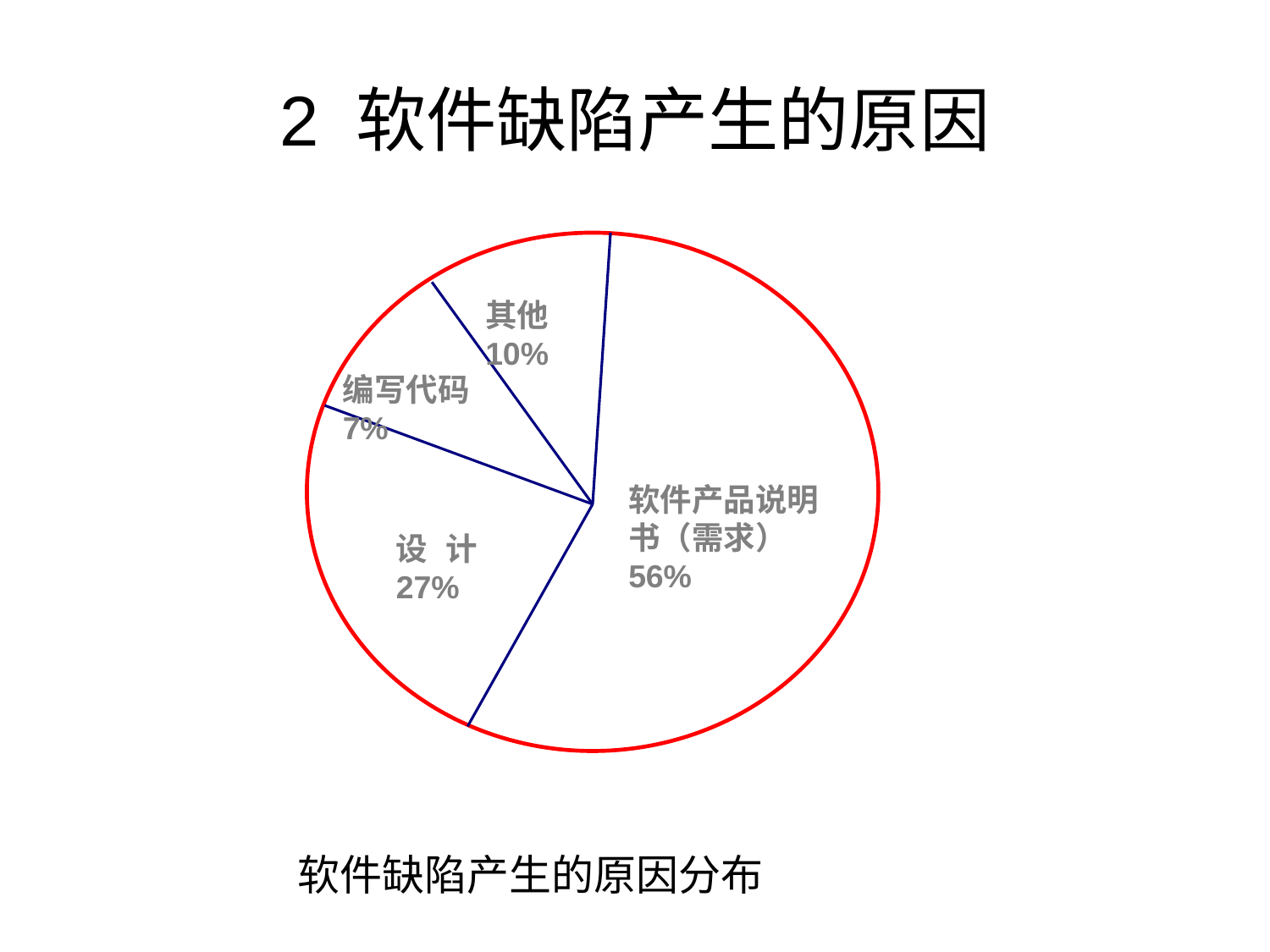

# 2 软件缺陷产生的原因

                    软件缺陷产生的原因分布

其他
10%

编写代码
7%

软件产品说明书（需求）
56%

设计27%